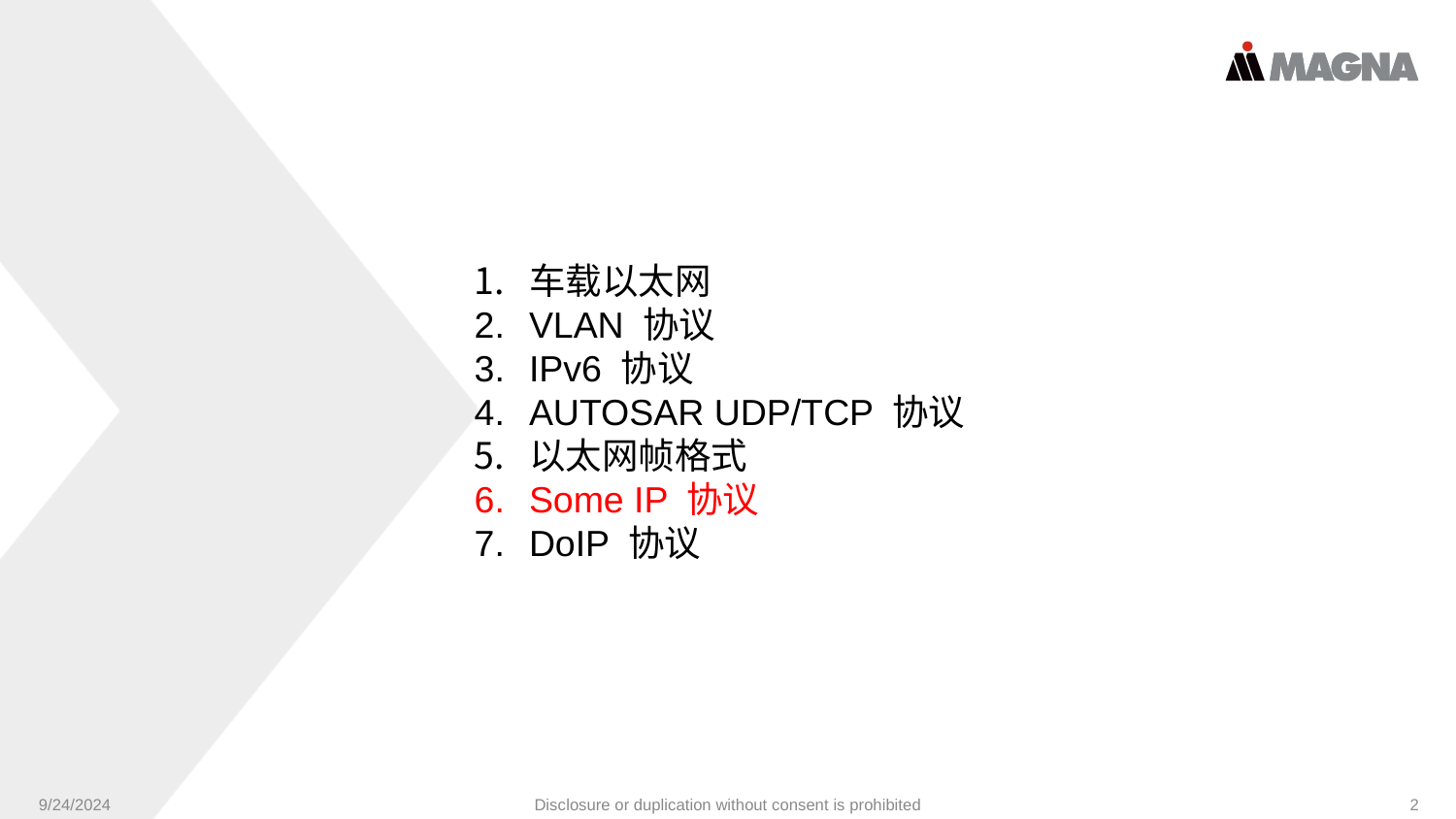

车载以太网
VLAN 协议
IPv6 协议
AUTOSAR UDP/TCP 协议
以太网帧格式
Some IP 协议
DoIP 协议
9/24/2024
Disclosure or duplication without consent is prohibited
2